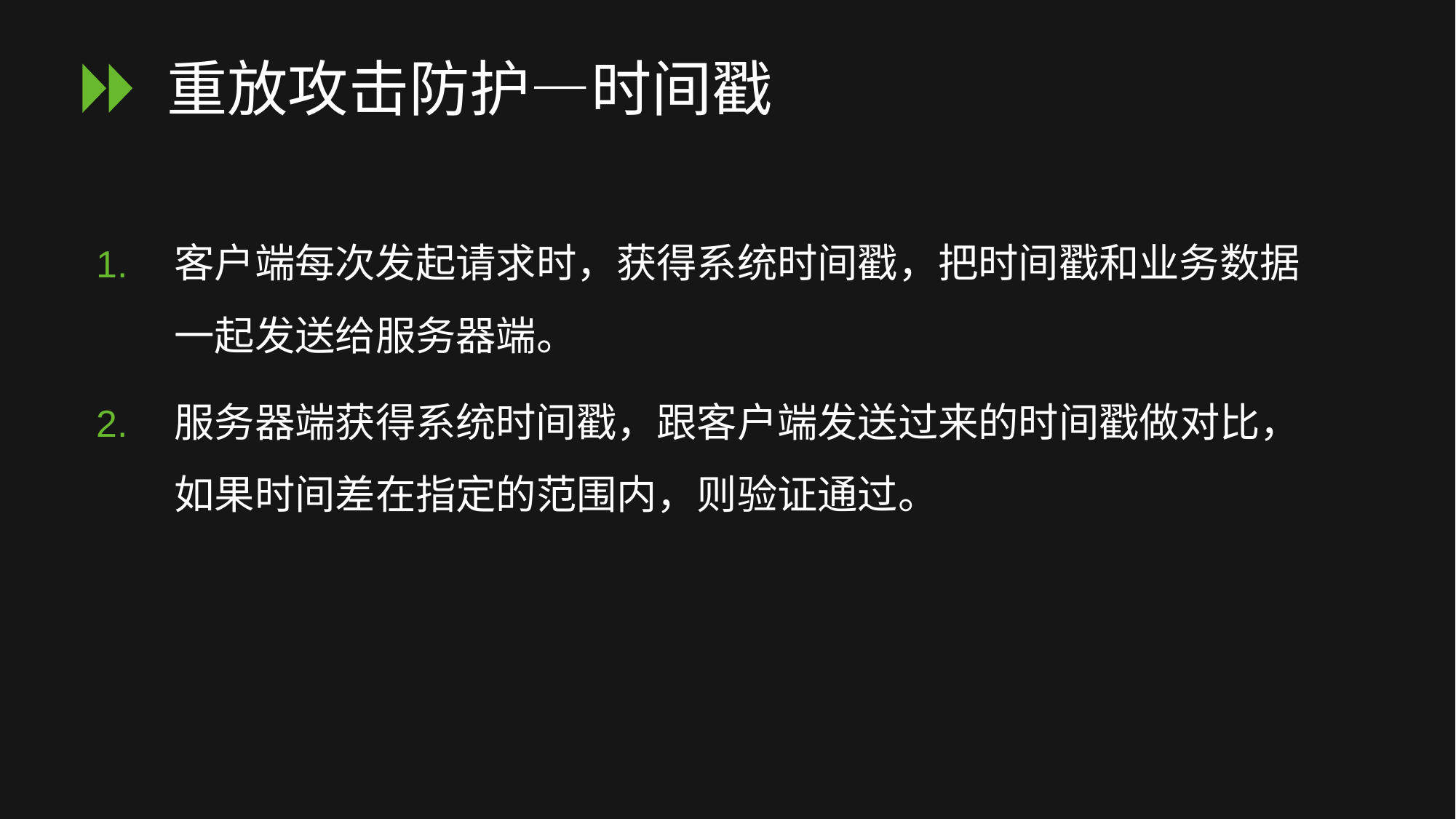

# 重放攻击防护—时间戳
客户端每次发起请求时，获得系统时间戳，把时间戳和业务数据一起发送给服务器端。
服务器端获得系统时间戳，跟客户端发送过来的时间戳做对比，如果时间差在指定的范围内，则验证通过。